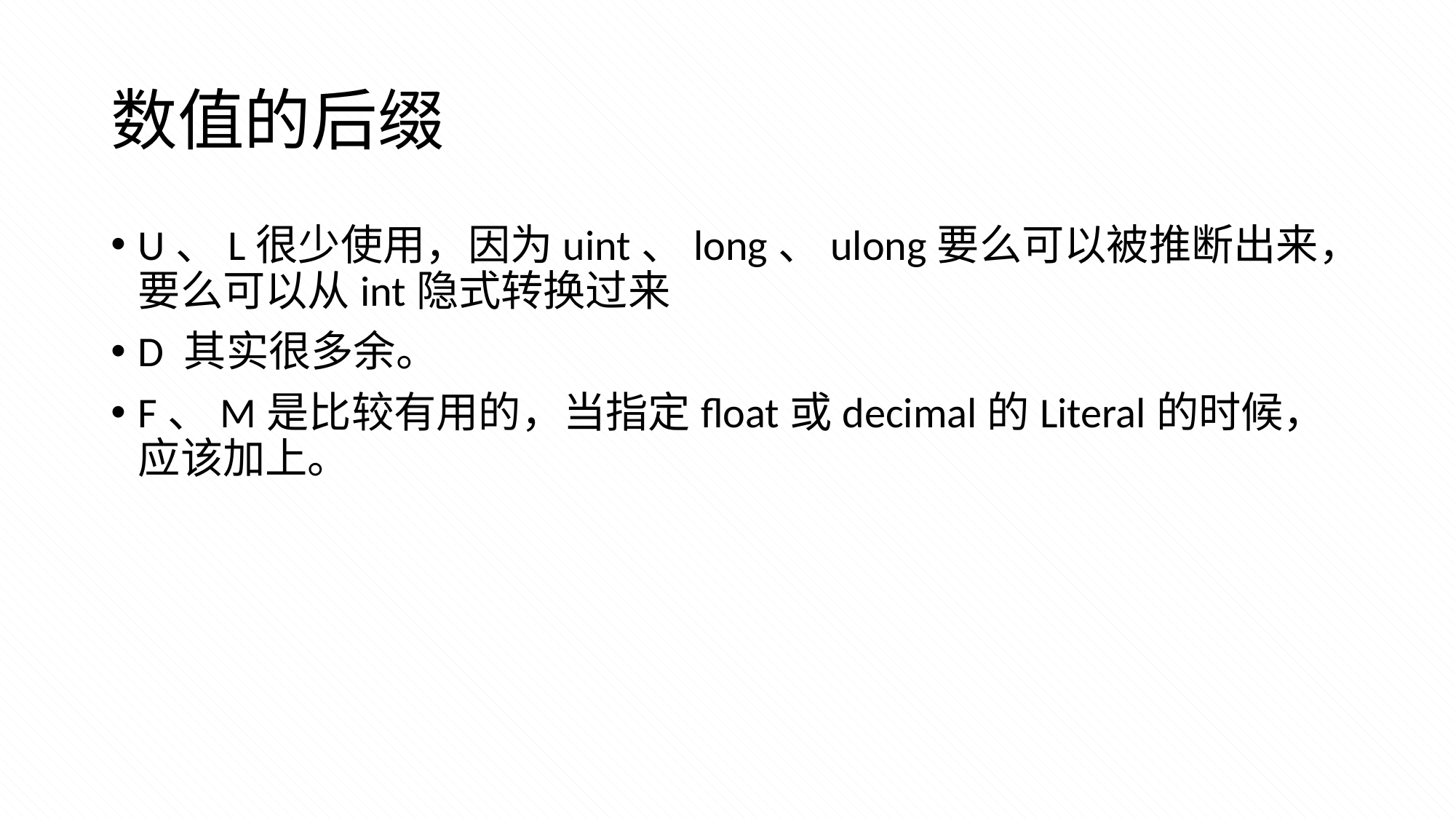

# 数值的后缀
U、L很少使用，因为uint、long、ulong要么可以被推断出来，要么可以从int隐式转换过来
D 其实很多余。
F、M是比较有用的，当指定float或decimal的Literal的时候，应该加上。